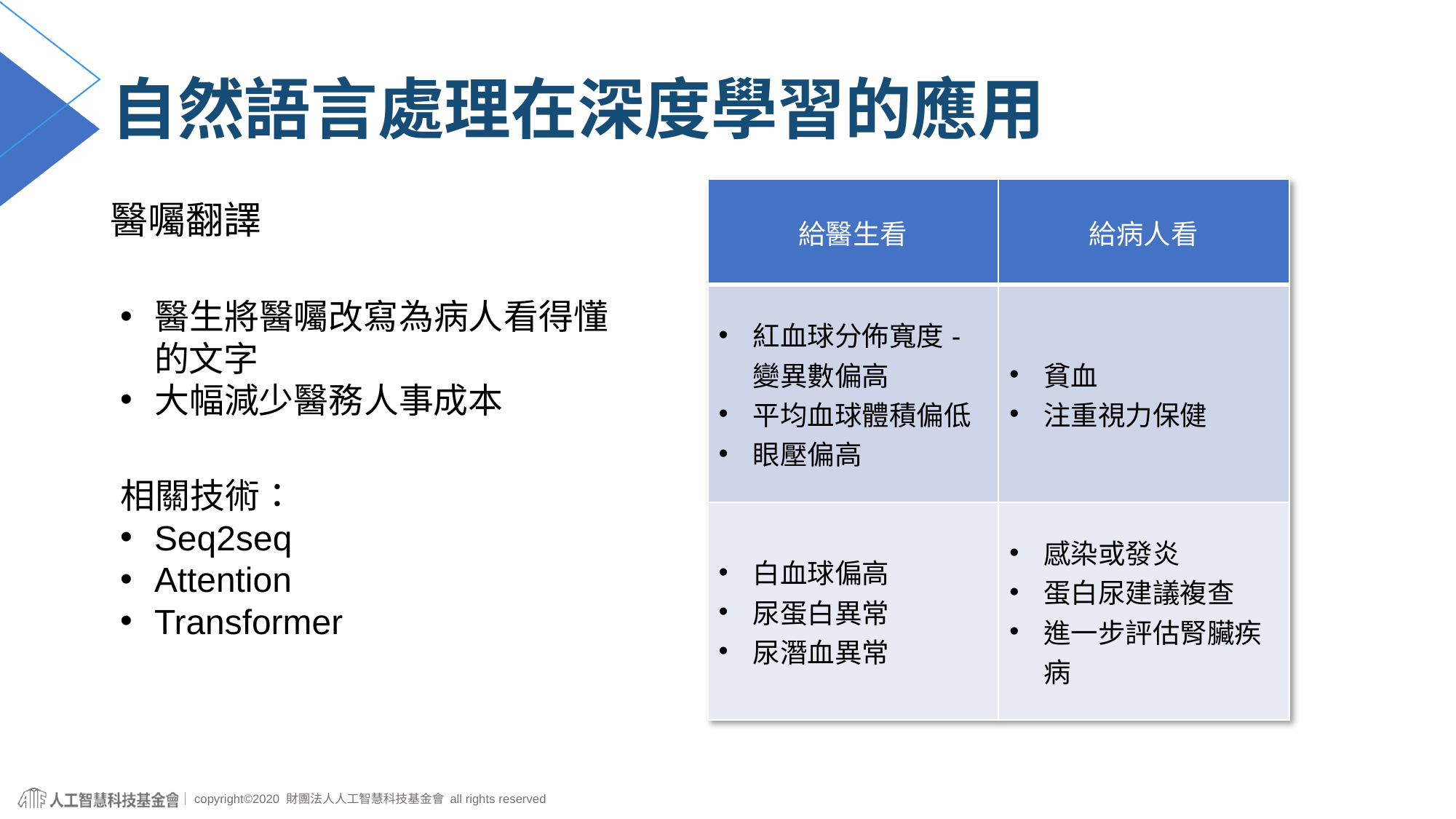

# 自然語言處理在深度學習的應用
| 給醫生看 | 給病人看 |
| --- | --- |
| 紅血球分佈寬度-變異數偏高 平均血球體積偏低 眼壓偏高 | 貧血 注重視力保健 |
| 白血球偏高 尿蛋白異常 尿潛血異常 | 感染或發炎 蛋白尿建議複查 進一步評估腎臟疾病 |
醫囑翻譯
醫生將醫囑改寫為病人看得懂的文字
大幅減少醫務人事成本
相關技術：
Seq2seq
Attention
Transformer